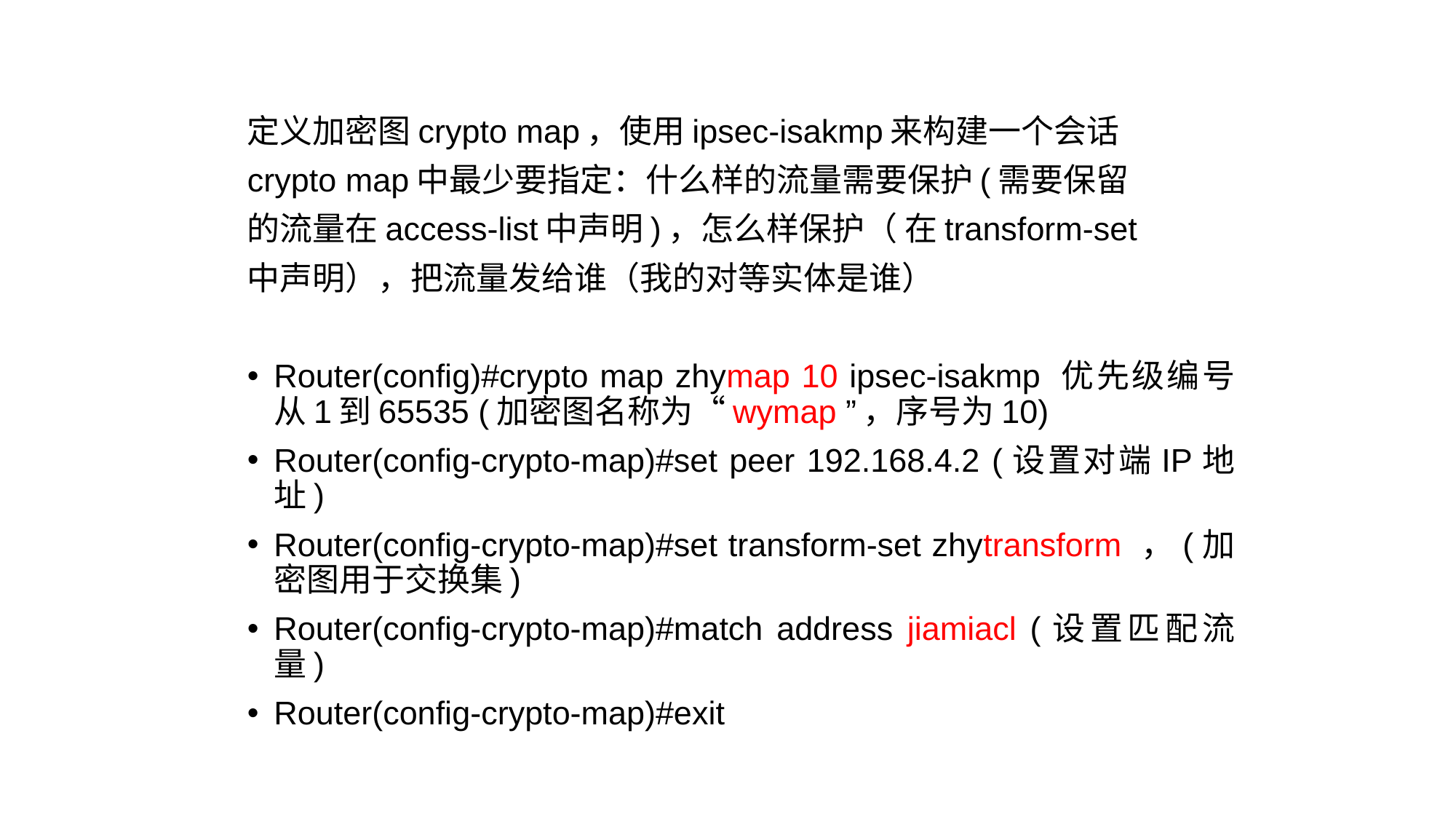

定义加密图crypto map，使用ipsec-isakmp来构建一个会话
crypto map中最少要指定：什么样的流量需要保护(需要保留
的流量在access-list中声明)，怎么样保护（ 在transform-set
中声明），把流量发给谁（我的对等实体是谁）

Router(config)#crypto map zhymap 10 ipsec-isakmp 优先级编号从1到65535 (加密图名称为“wymap ”，序号为10)
Router(config-crypto-map)#set peer 192.168.4.2 (设置对端IP地址)
Router(config-crypto-map)#set transform-set zhytransform ，(加密图用于交换集)
Router(config-crypto-map)#match address jiamiacl (设置匹配流量)
Router(config-crypto-map)#exit